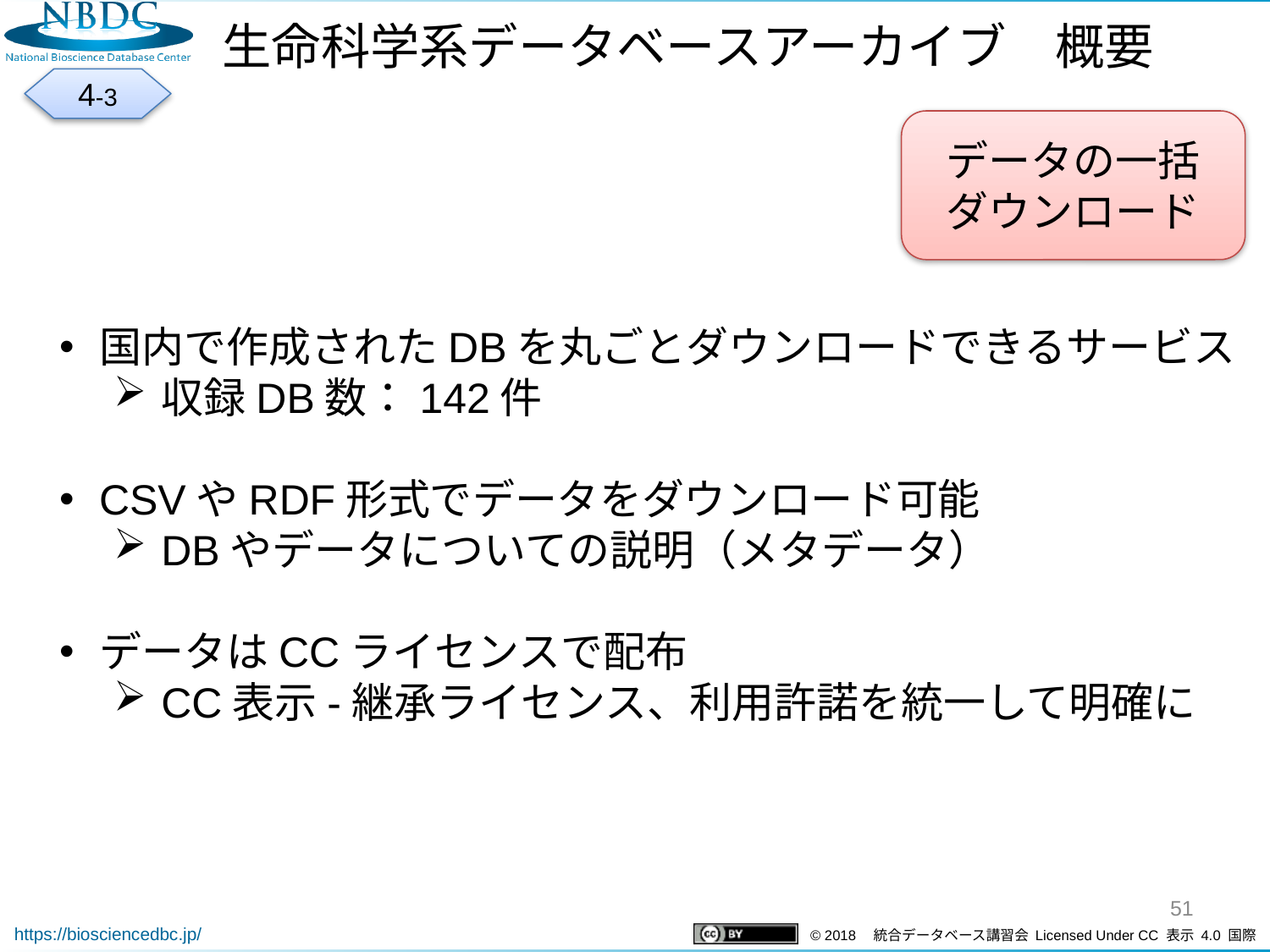

生命科学系データベースアーカイブ　概要
4-3
データの一括
ダウンロード
国内で作成されたDBを丸ごとダウンロードできるサービス
収録DB数：142件

CSVやRDF形式でデータをダウンロード可能
DBやデータについての説明（メタデータ）

データはCCライセンスで配布
CC表示-継承ライセンス、利用許諾を統一して明確に

51